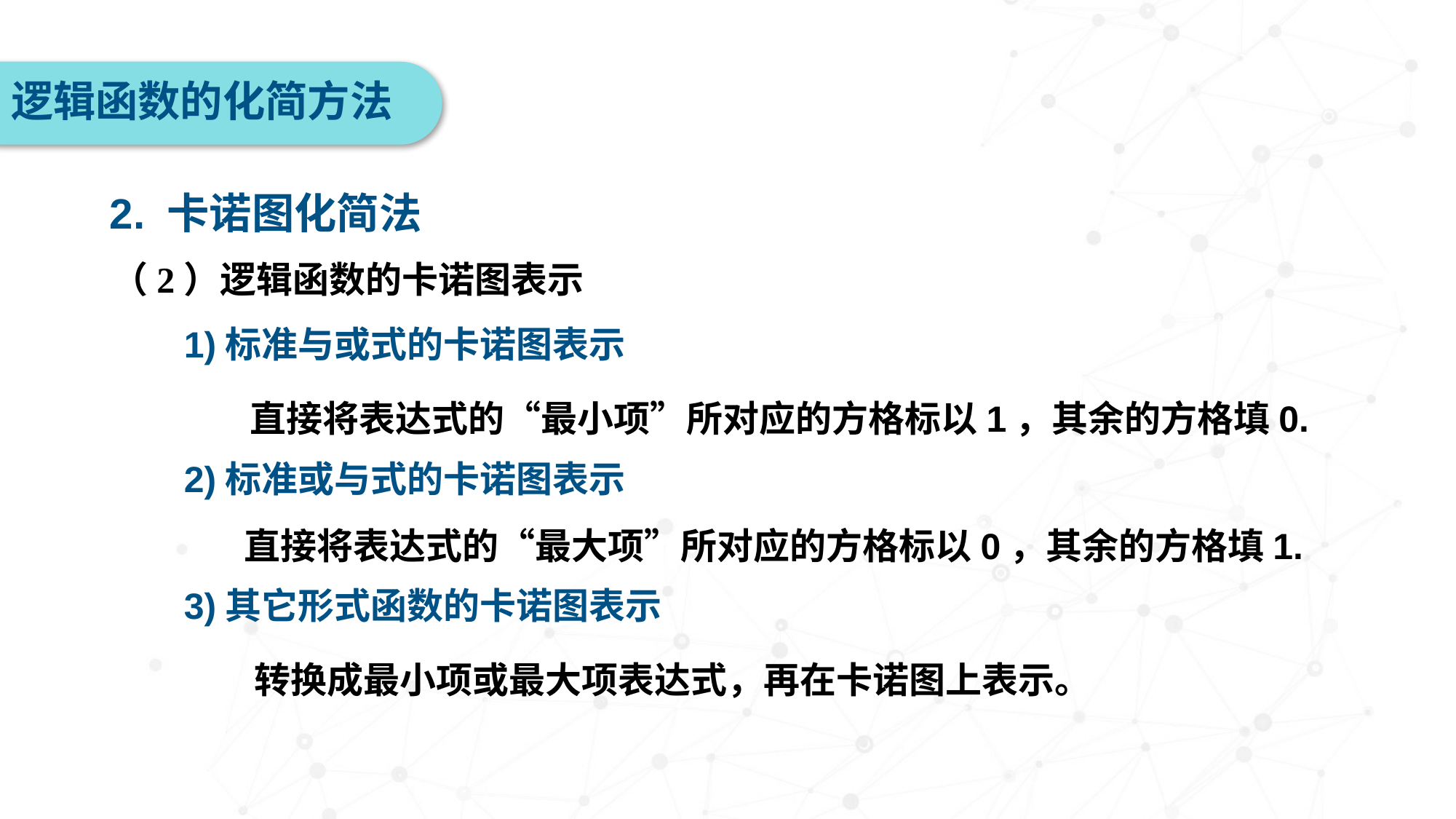

逻辑函数的化简方法
2. 卡诺图化简法
（2）逻辑函数的卡诺图表示
1)标准与或式的卡诺图表示
直接将表达式的“最小项”所对应的方格标以1，其余的方格填0.
2)标准或与式的卡诺图表示
直接将表达式的“最大项”所对应的方格标以0，其余的方格填1.
3)其它形式函数的卡诺图表示
转换成最小项或最大项表达式，再在卡诺图上表示。
78